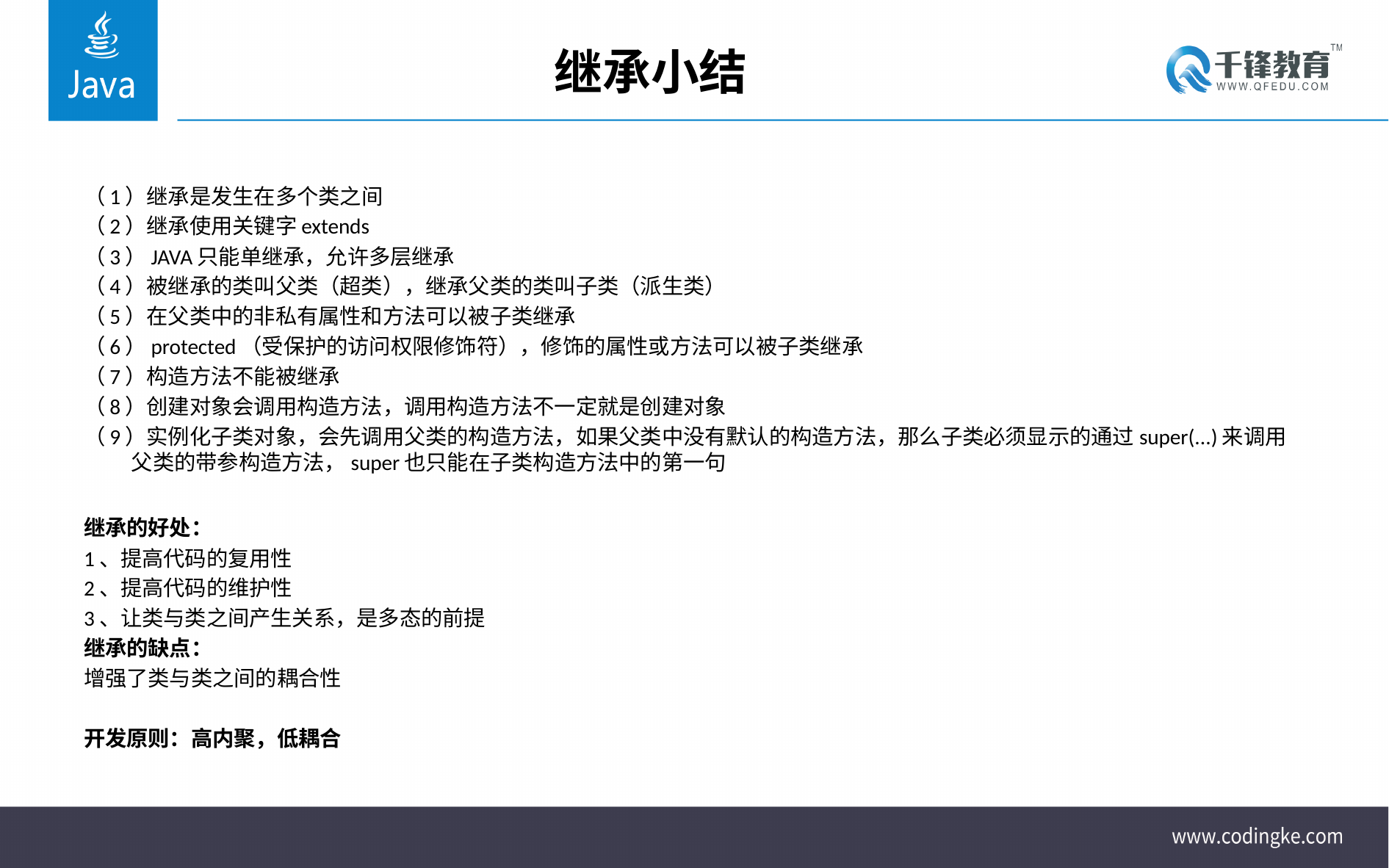

# 继承小结
（1）继承是发生在多个类之间
（2）继承使用关键字extends
（3）JAVA只能单继承，允许多层继承
（4）被继承的类叫父类（超类），继承父类的类叫子类（派生类）
（5）在父类中的非私有属性和方法可以被子类继承
（6）protected（受保护的访问权限修饰符），修饰的属性或方法可以被子类继承
（7）构造方法不能被继承
（8）创建对象会调用构造方法，调用构造方法不一定就是创建对象
（9）实例化子类对象，会先调用父类的构造方法，如果父类中没有默认的构造方法，那么子类必须显示的通过super(...)来调用父类的带参构造方法，super也只能在子类构造方法中的第一句

继承的好处：
1、提高代码的复用性
2、提高代码的维护性
3、让类与类之间产生关系，是多态的前提
继承的缺点：
增强了类与类之间的耦合性

开发原则：高内聚，低耦合